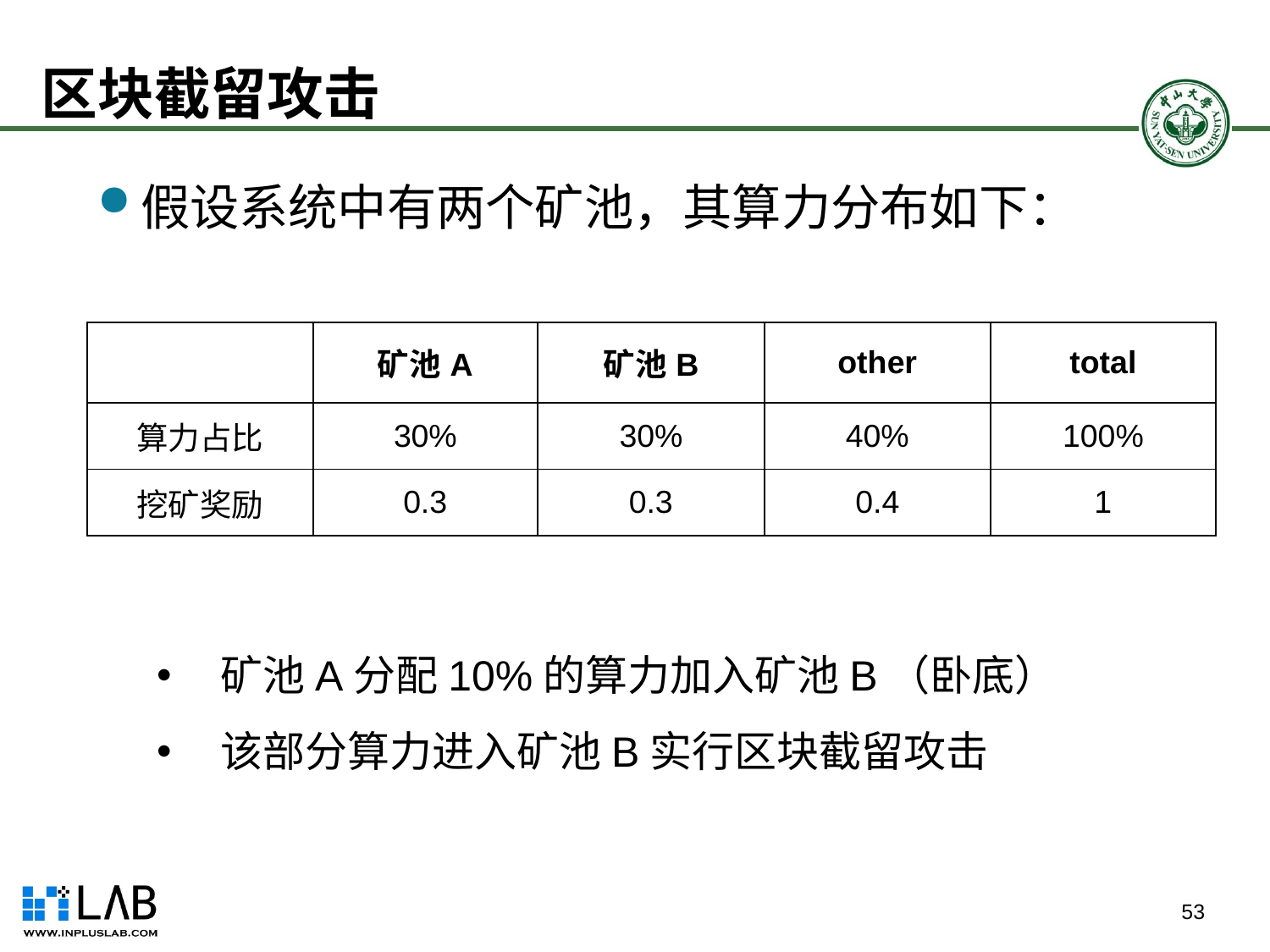

# 区块截留攻击
假设系统中有两个矿池，其算力分布如下：

|  | 矿池A | 矿池B | other | total |
| --- | --- | --- | --- | --- |
| 算力占比 | 30% | 30% | 40% | 100% |
| 挖矿奖励 | 0.3 | 0.3 | 0.4 | 1 |
矿池A分配10%的算力加入矿池B（卧底）
该部分算力进入矿池B实行区块截留攻击